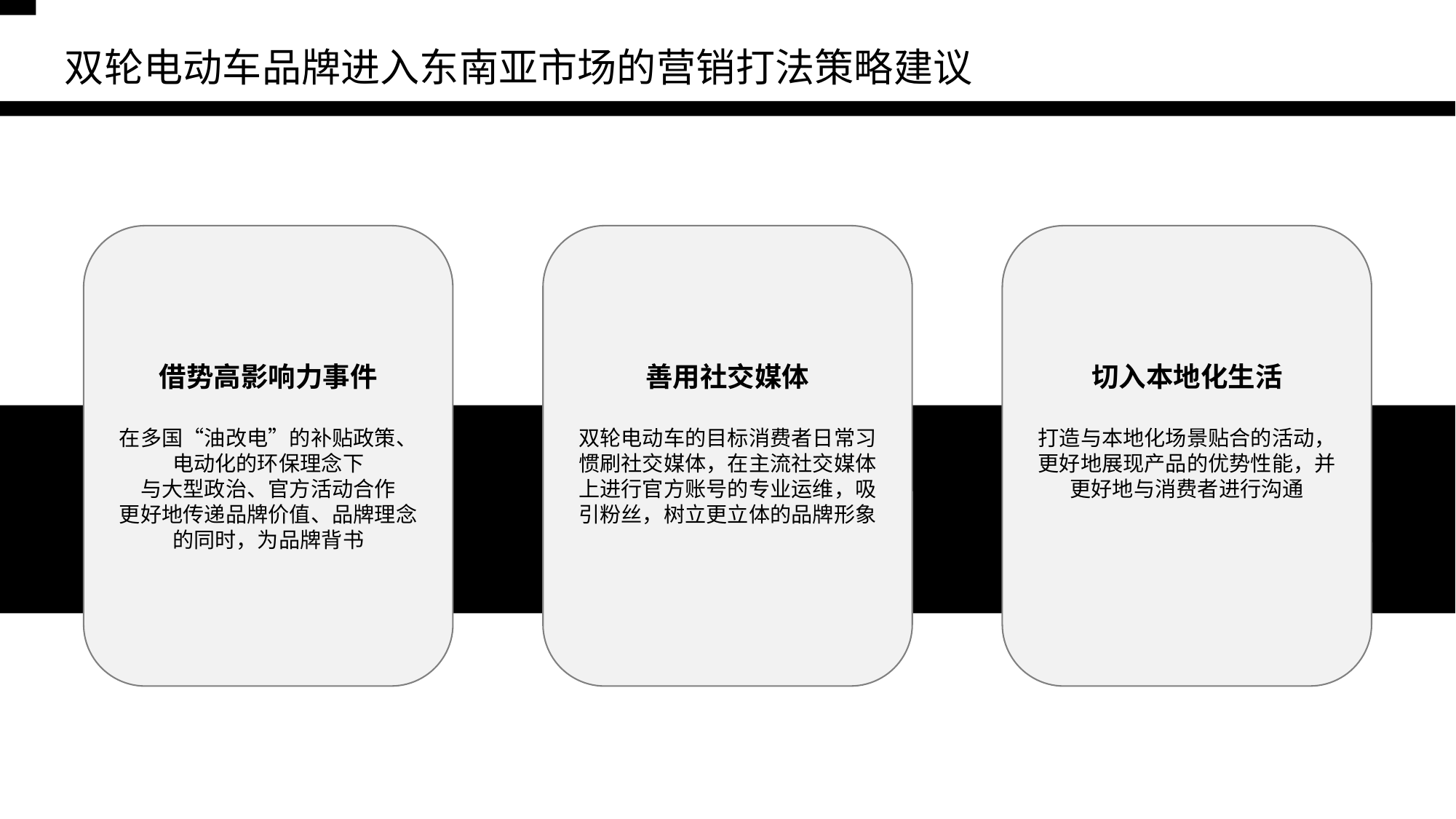

# 双轮电动车品牌进入东南亚市场的营销打法策略建议
借势高影响力事件

在多国“油改电”的补贴政策、电动化的环保理念下
与大型政治、官方活动合作
更好地传递品牌价值、品牌理念的同时，为品牌背书
善用社交媒体

双轮电动车的目标消费者日常习惯刷社交媒体，在主流社交媒体上进行官方账号的专业运维，吸引粉丝，树立更立体的品牌形象

切入本地化生活

打造与本地化场景贴合的活动，更好地展现产品的优势性能，并更好地与消费者进行沟通